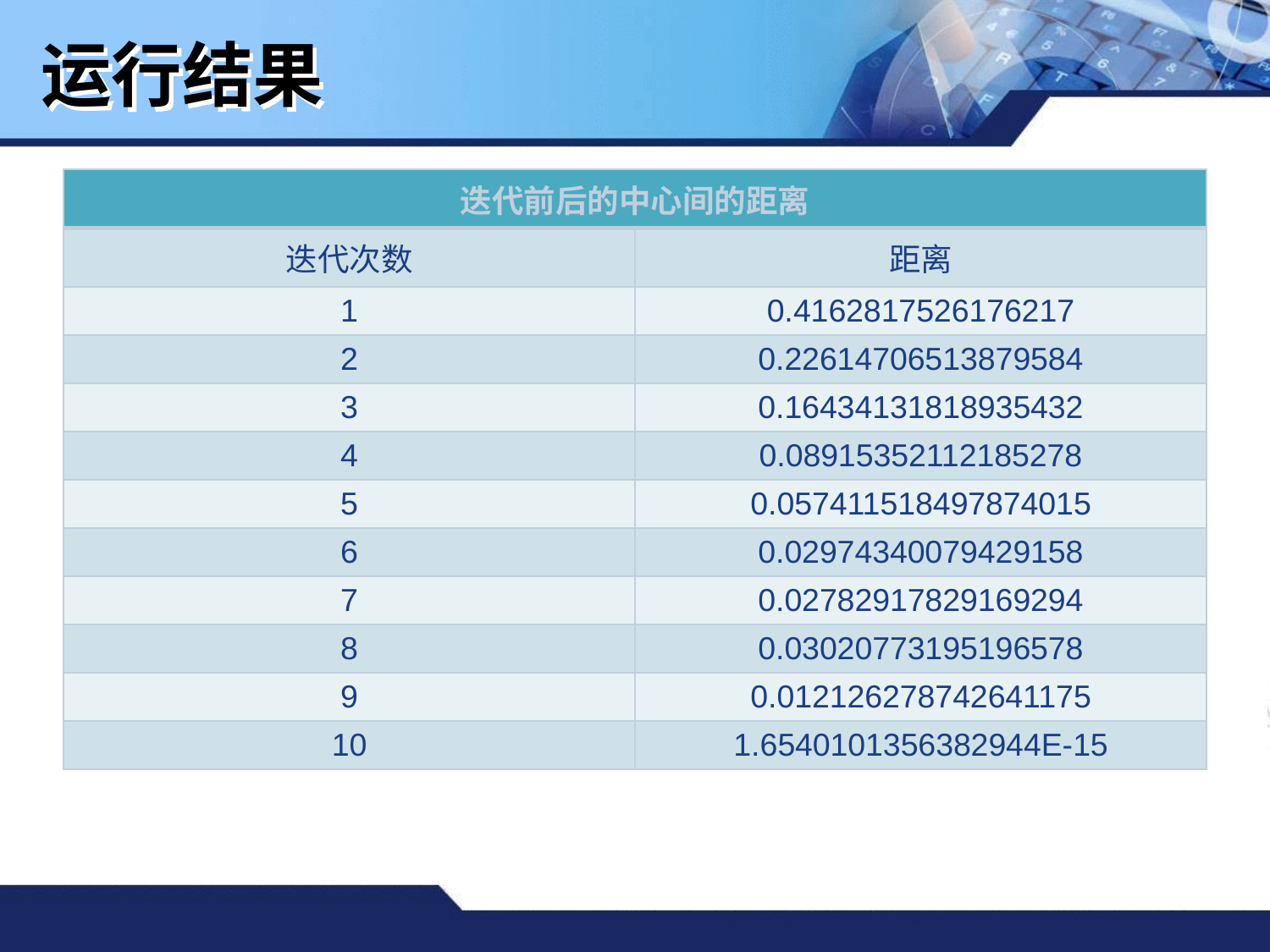

运行结果
| 迭代前后的中心间的距离 |  |
| --- | --- |
| 迭代次数 | 距离 |
| 1 | 0.4162817526176217 |
| 2 | 0.22614706513879584 |
| 3 | 0.16434131818935432 |
| 4 | 0.08915352112185278 |
| 5 | 0.057411518497874015 |
| 6 | 0.02974340079429158 |
| 7 | 0.02782917829169294 |
| 8 | 0.03020773195196578 |
| 9 | 0.012126278742641175 |
| 10 | 1.6540101356382944E-15 |